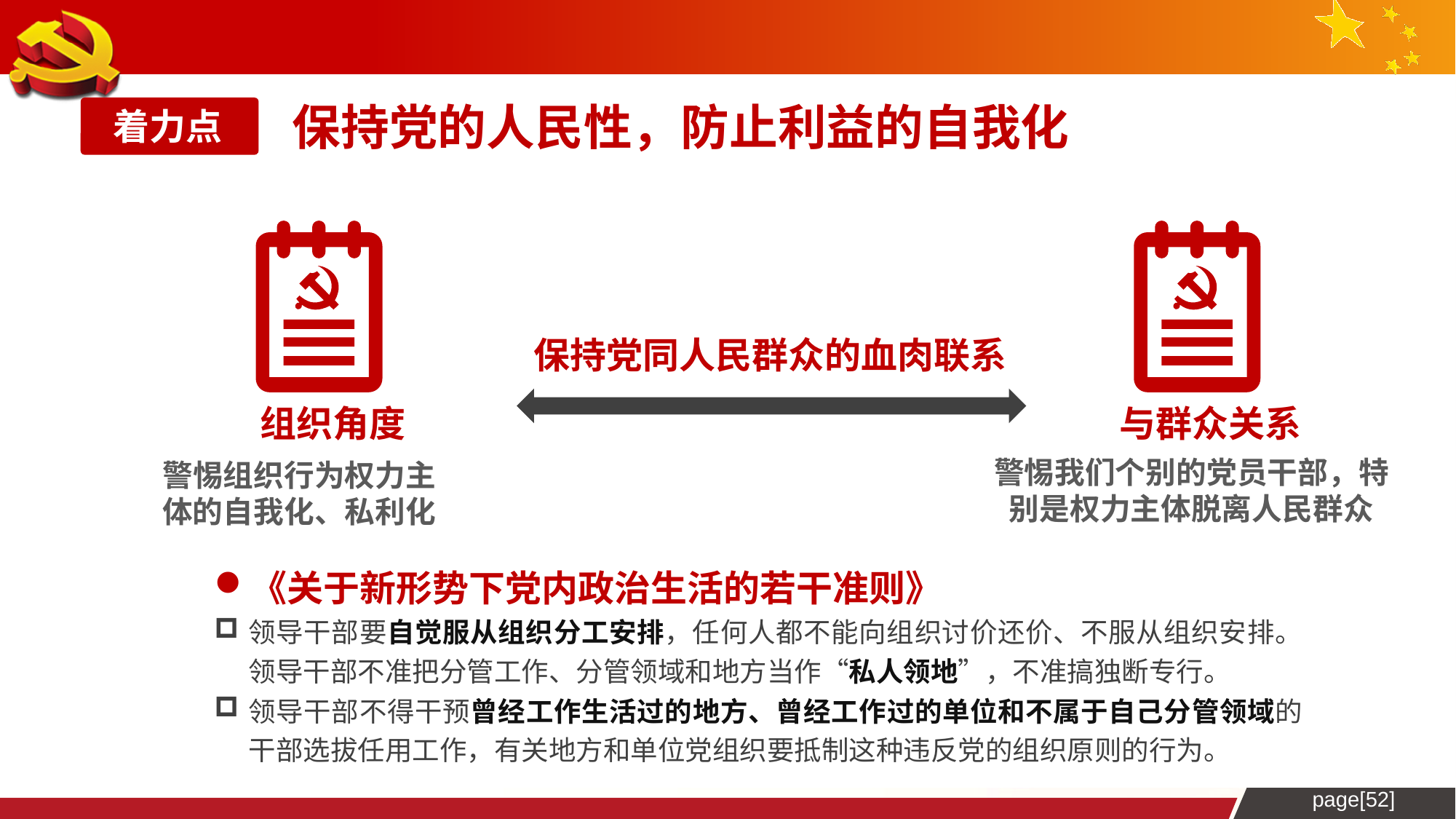

保持党的人民性，防止利益的自我化

着力点3

保持党同人民群众的血肉联系

组织角度
与群众关系
警惕我们个别的党员干部，特别是权力主体脱离人民群众
警惕组织行为权力主体的自我化、私利化
《关于新形势下党内政治生活的若干准则》
领导干部要自觉服从组织分工安排，任何人都不能向组织讨价还价、不服从组织安排。领导干部不准把分管工作、分管领域和地方当作“私人领地”，不准搞独断专行。
领导干部不得干预曾经工作生活过的地方、曾经工作过的单位和不属于自己分管领域的干部选拔任用工作，有关地方和单位党组织要抵制这种违反党的组织原则的行为。